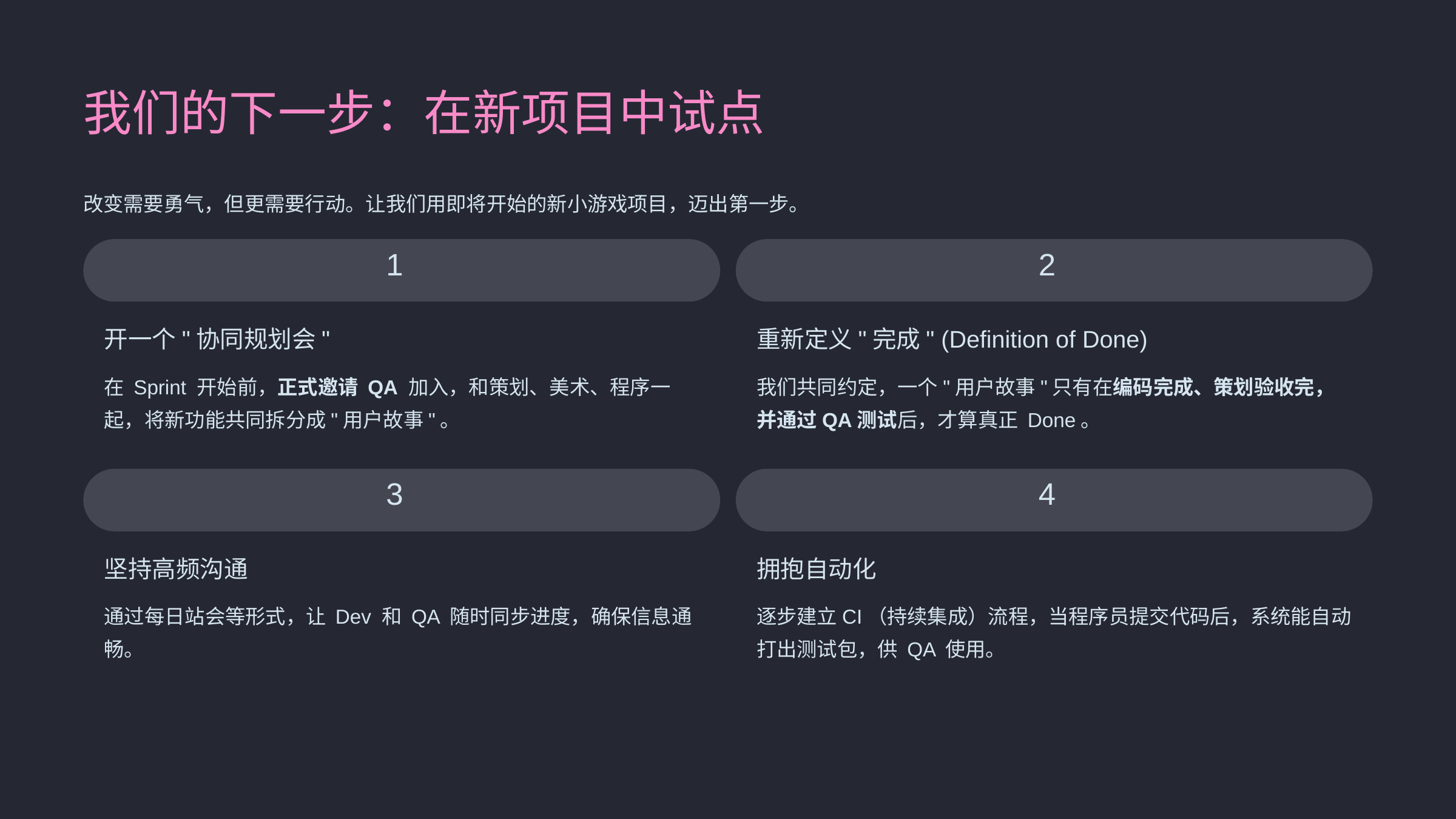

我们的下一步：在新项目中试点
改变需要勇气，但更需要行动。让我们用即将开始的新小游戏项目，迈出第一步。

1
2
开一个"协同规划会"
重新定义"完成" (Definition of Done)
在 Sprint 开始前，正式邀请 QA 加入，和策划、美术、程序一起，将新功能共同拆分成"用户故事"。
我们共同约定，一个"用户故事"只有在编码完成、策划验收完，并通过QA测试后，才算真正 Done。

3
4
坚持高频沟通
拥抱自动化
通过每日站会等形式，让 Dev 和 QA 随时同步进度，确保信息通畅。
逐步建立CI（持续集成）流程，当程序员提交代码后，系统能自动打出测试包，供 QA 使用。